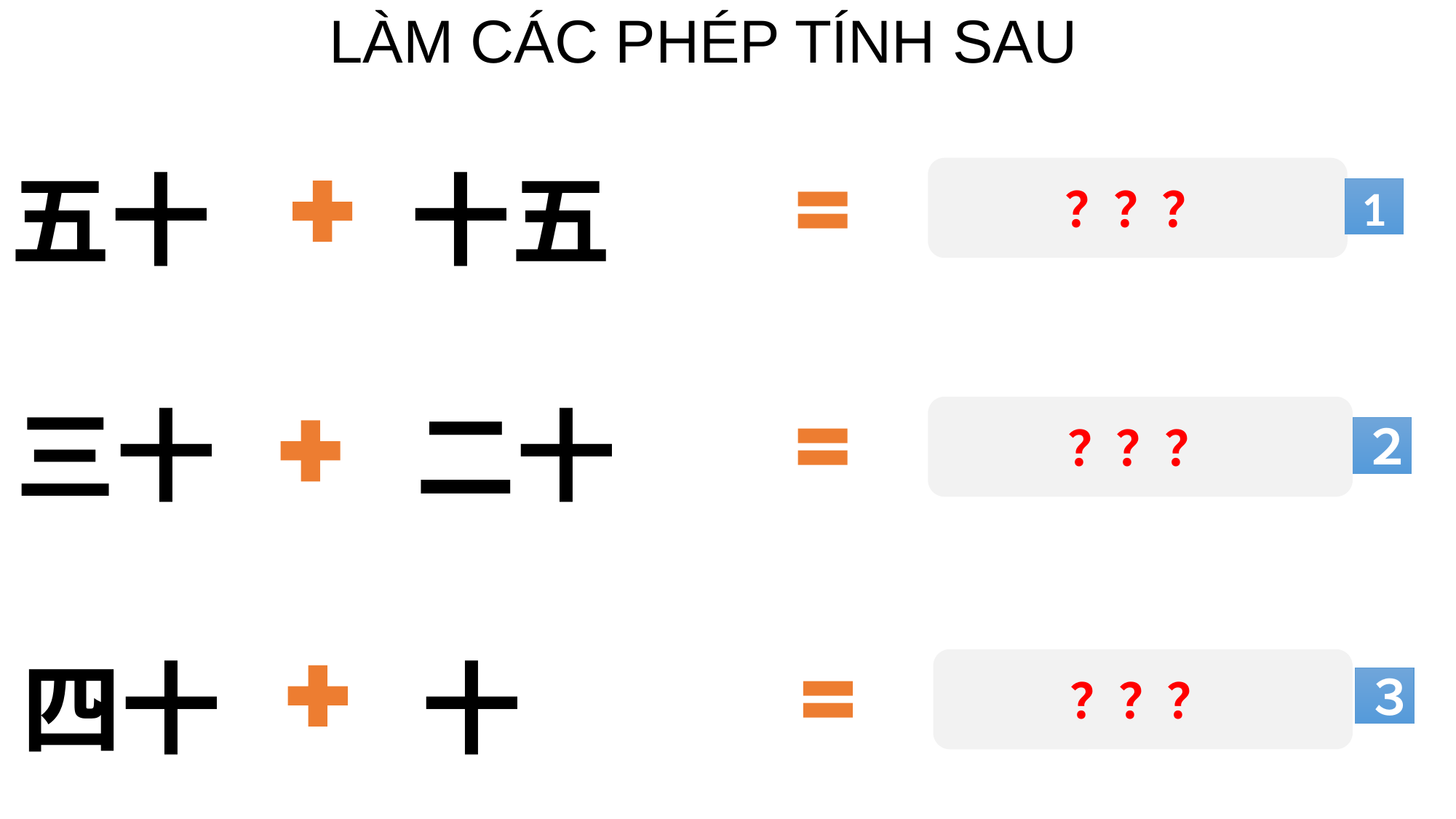

LÀM CÁC PHÉP TÍNH SAU
五十　　十五
？？？

1

三十　　二十
？？？

２
四十　　十
？？？

３